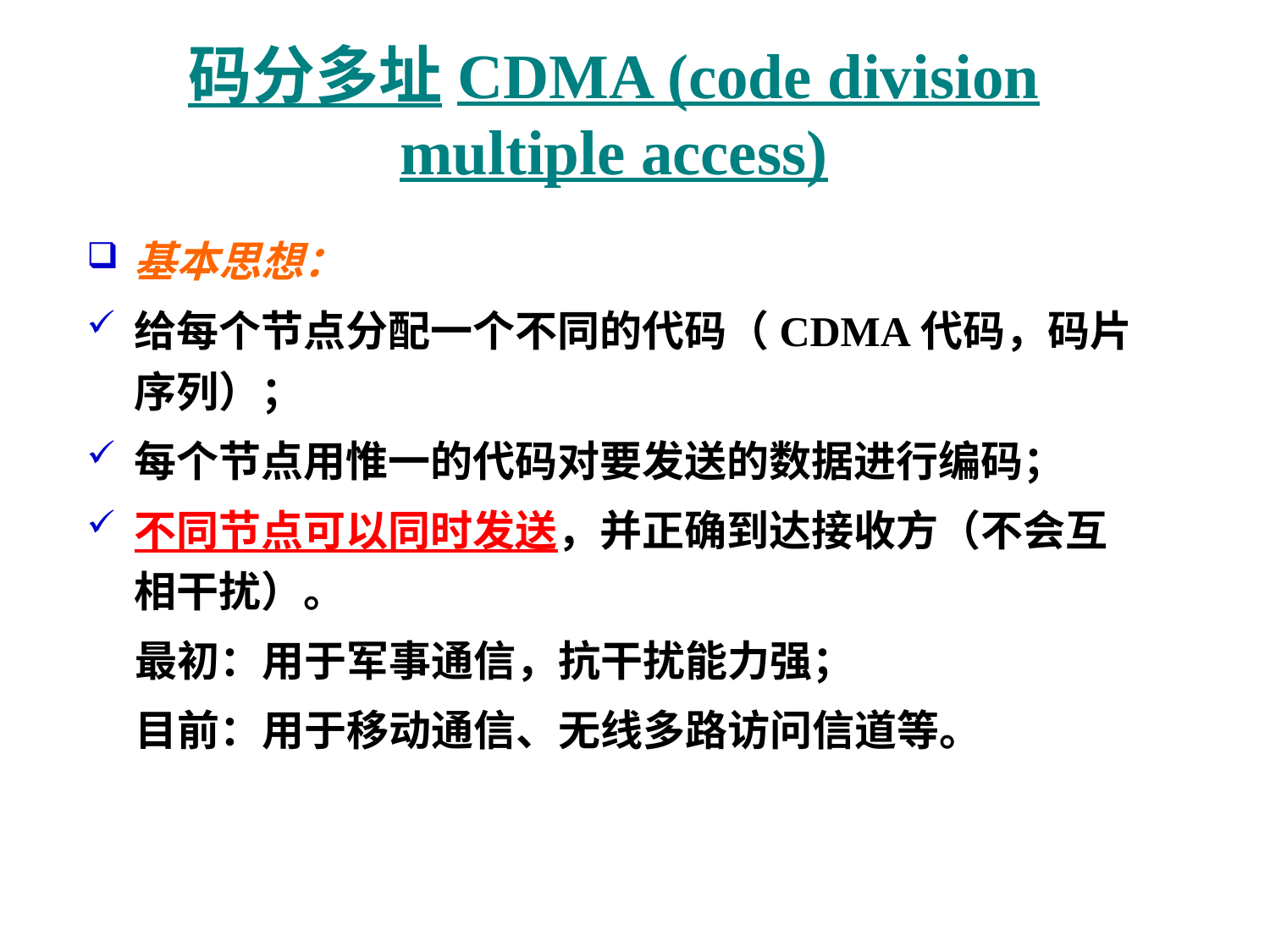

# 码分多址CDMA (code division multiple access)
基本思想：
给每个节点分配一个不同的代码（CDMA代码，码片序列）；
每个节点用惟一的代码对要发送的数据进行编码；
不同节点可以同时发送，并正确到达接收方（不会互相干扰）。
    最初：用于军事通信，抗干扰能力强；
    目前：用于移动通信、无线多路访问信道等。
49